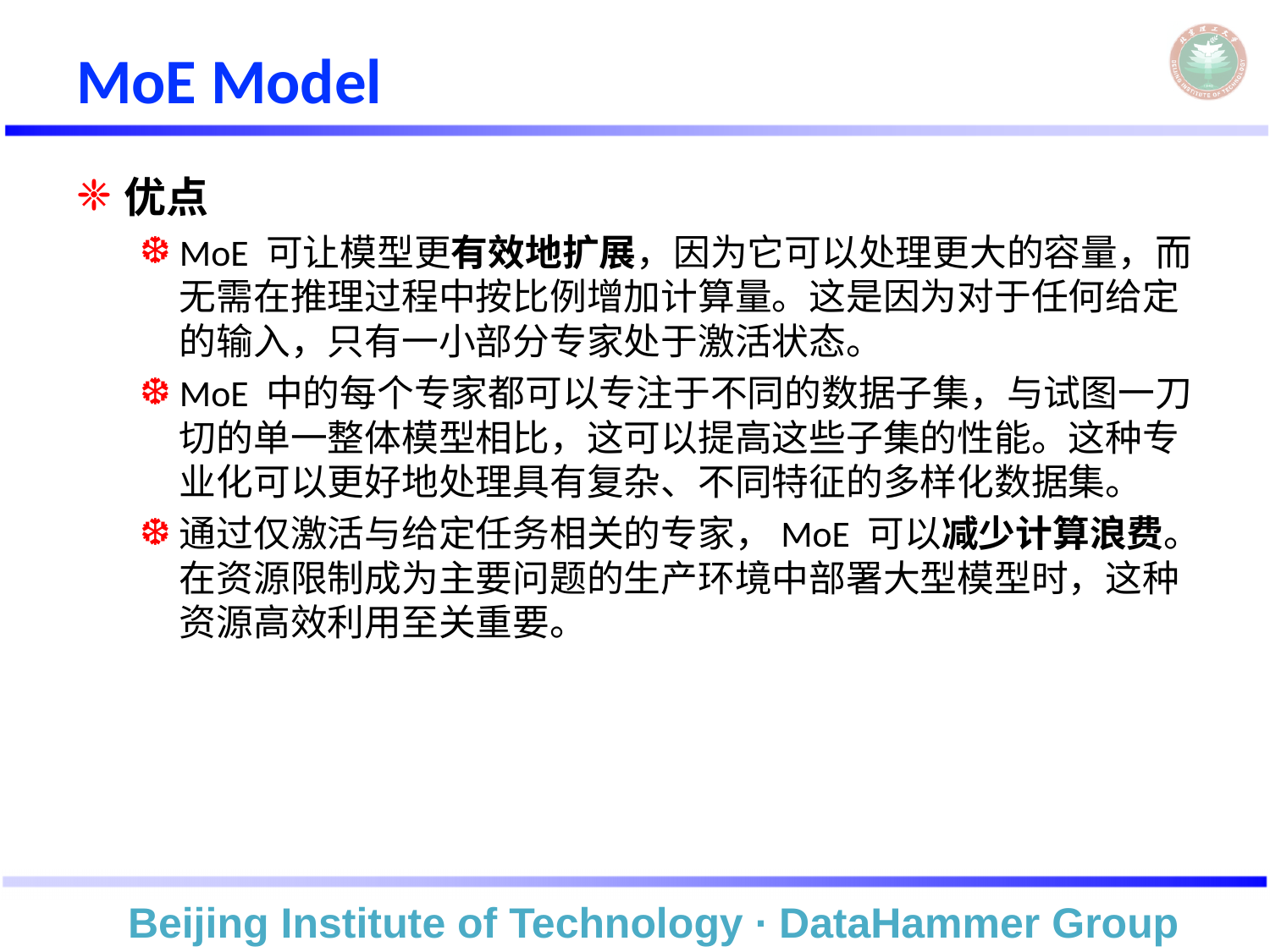

# MoE Model
优点
MoE 可让模型更有效地扩展，因为它可以处理更大的容量，而无需在推理过程中按比例增加计算量。这是因为对于任何给定的输入，只有一小部分专家处于激活状态。
MoE 中的每个专家都可以专注于不同的数据子集，与试图一刀切的单一整体模型相比，这可以提高这些子集的性能。这种专业化可以更好地处理具有复杂、不同特征的多样化数据集。
通过仅激活与给定任务相关的专家，MoE 可以减少计算浪费。在资源限制成为主要问题的生产环境中部署大型模型时，这种资源高效利用至关重要。